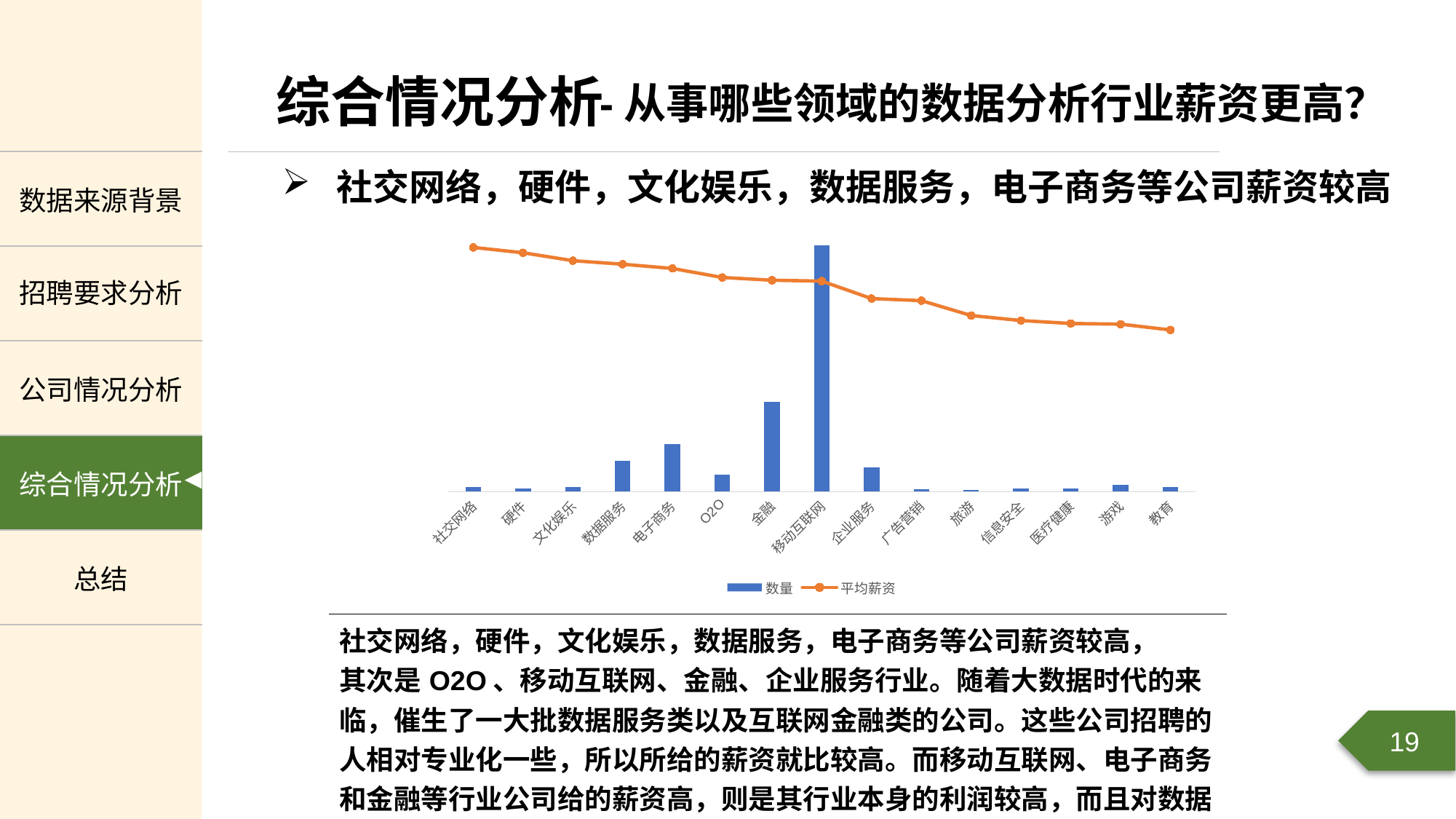

-从事哪些领域的数据分析行业薪资更高？
社交网络，硬件，文化娱乐，数据服务，电子商务等公司薪资较高

### Chart

| Category | 数量 | 平均薪资 |
|---|---|---|
| 社交网络 | 22.0 | 14.883333333333331 |
| 硬件 | 13.0 | 14.556823989014283 |
| 文化娱乐 | 22.0 | 14.076038967432412 |
| 数据服务 | 141.0 | 13.857954545454545 |
| 电子商务 | 216.0 | 13.601584558924785 |
| O2O | 77.0 | 13.052259397494003 |
| 金融 | 411.0 | 12.88434567569183 |
| 移动互联网 | 1127.0 | 12.830357142857142 |
| 企业服务 | 111.0 | 11.76663752913753 |
| 广告营销 | 11.0 | 11.64 |
| 旅游 | 7.0 | 10.733333333333334 |
| 信息安全 | 13.0 | 10.427777777777777 |
| 医疗健康 | 14.0 | 10.25 |
| 游戏 | 31.0 | 10.207971014492754 |
| 教育 | 20.0 | 9.854797979797981 |
| 社交网络，硬件，文化娱乐，数据服务，电子商务等公司薪资较高， 其次是O2O、移动互联网、金融、企业服务行业。随着大数据时代的来临，催生了一大批数据服务类以及互联网金融类的公司。这些公司招聘的人相对专业化一些，所以所给的薪资就比较高。而移动互联网、电子商务和金融等行业公司给的薪资高，则是其行业本身的利润较高，而且对数据分析人才需求也是最多的。 |
| --- |